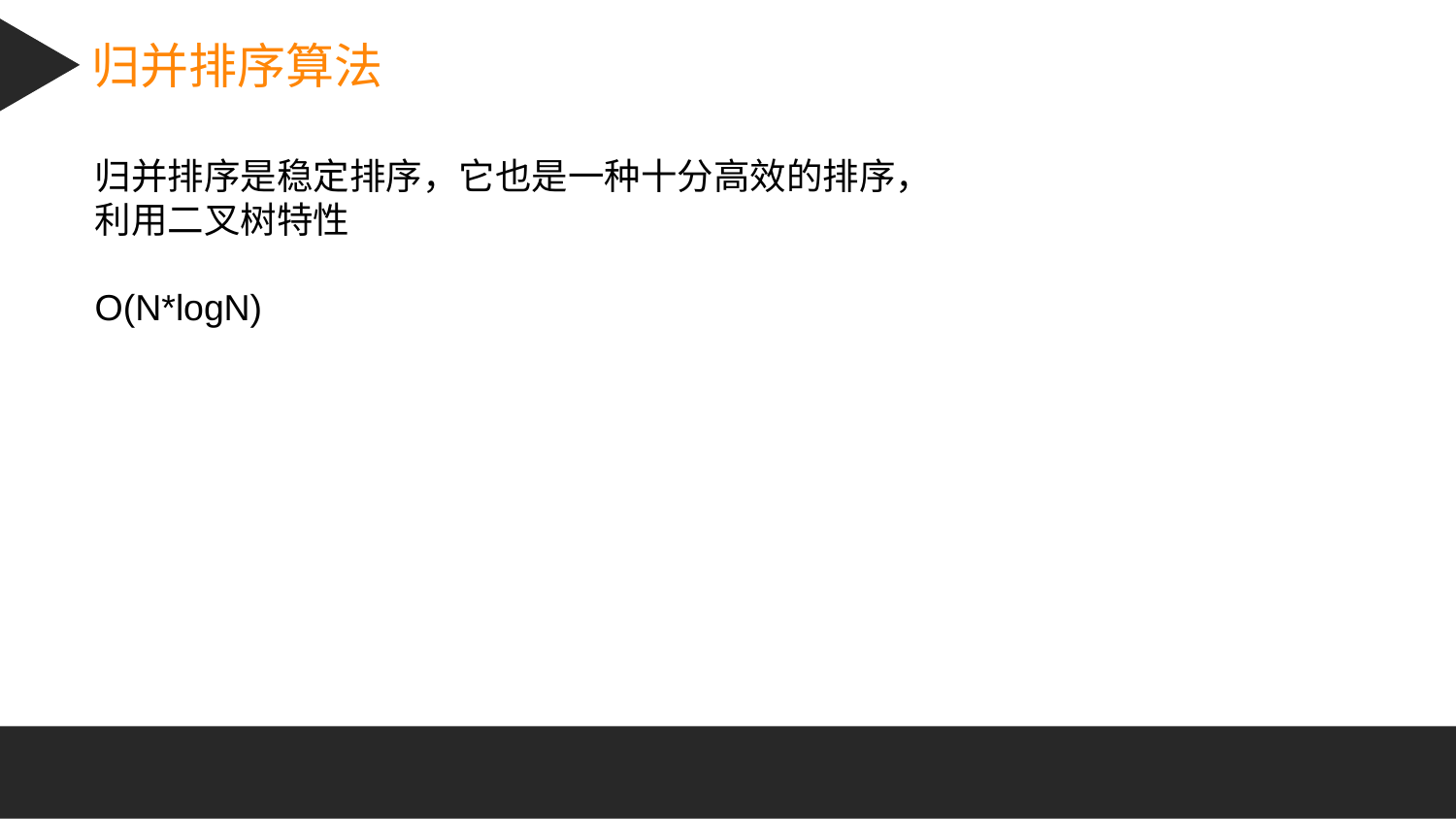

归并排序算法
归并排序是稳定排序，它也是一种十分高效的排序，利用二叉树特性

O(N*logN)